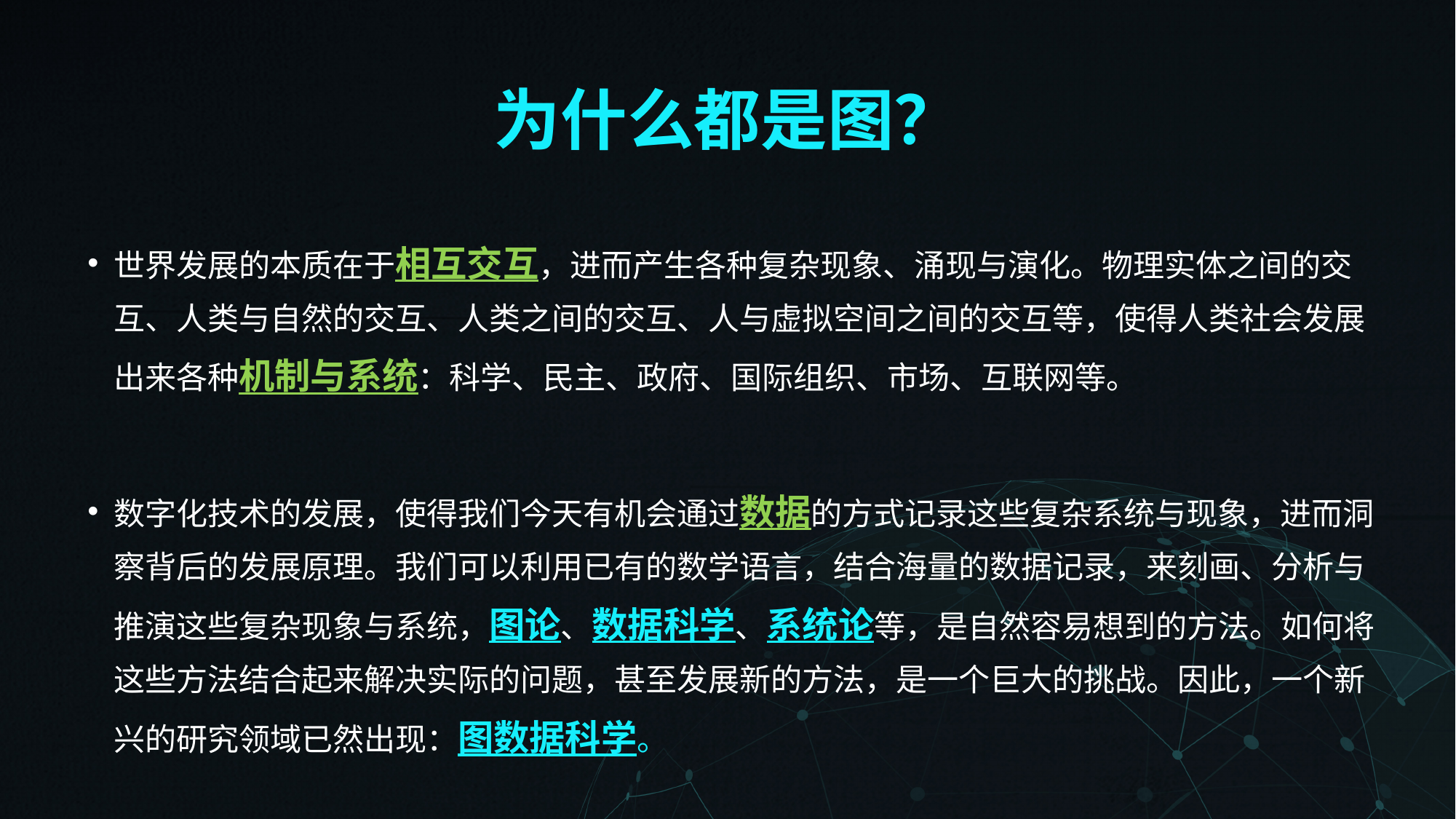

# 为什么都是图？
世界发展的本质在于相互交互，进而产生各种复杂现象、涌现与演化。物理实体之间的交互、人类与自然的交互、人类之间的交互、人与虚拟空间之间的交互等，使得人类社会发展出来各种机制与系统：科学、民主、政府、国际组织、市场、互联网等。

数字化技术的发展，使得我们今天有机会通过数据的方式记录这些复杂系统与现象，进而洞察背后的发展原理。我们可以利用已有的数学语言，结合海量的数据记录，来刻画、分析与推演这些复杂现象与系统，图论、数据科学、系统论等，是自然容易想到的方法。如何将这些方法结合起来解决实际的问题，甚至发展新的方法，是一个巨大的挑战。因此，一个新兴的研究领域已然出现：图数据科学。